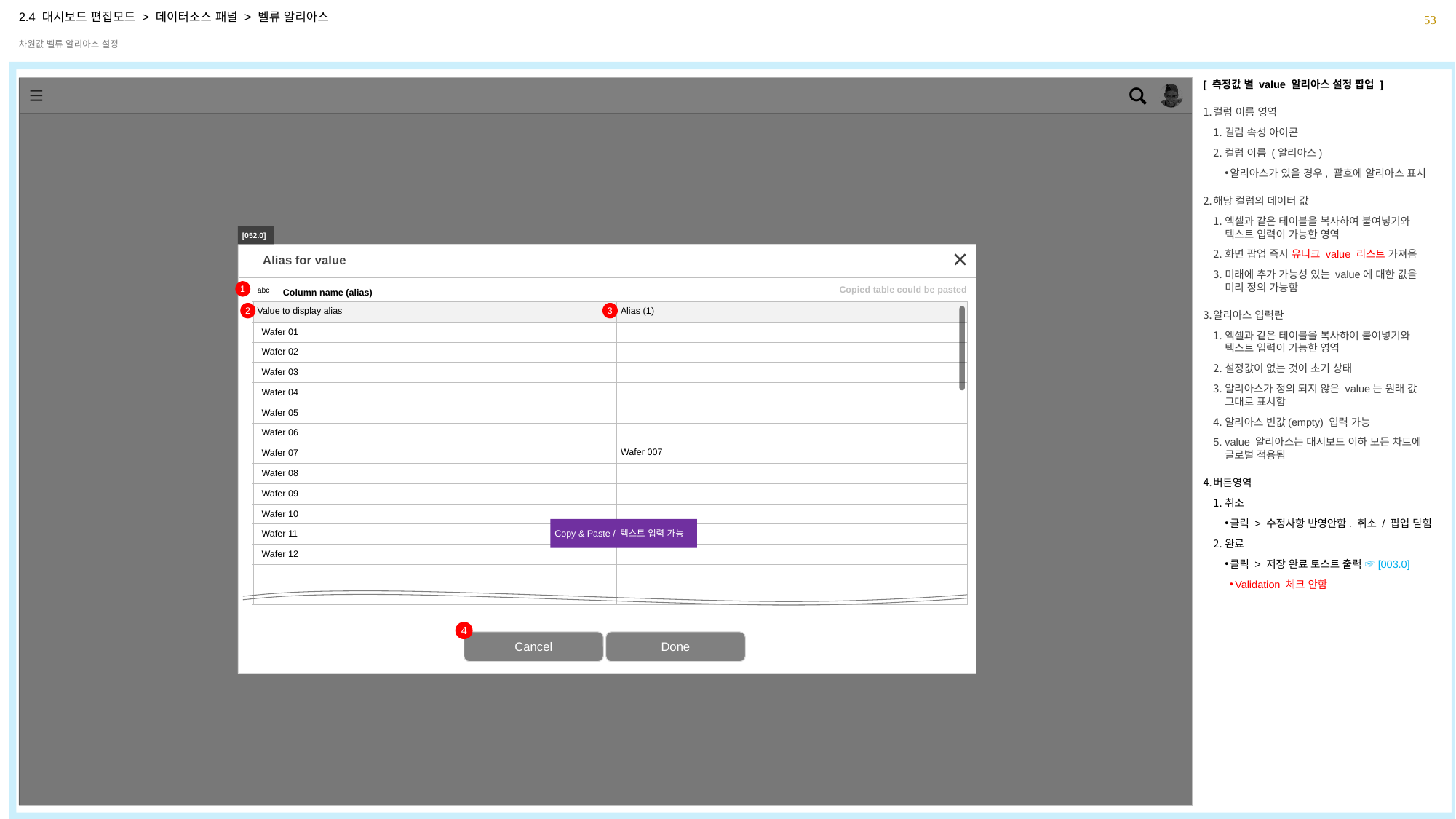

53
# 2.4 대시보드 편집모드 > 데이터소스 패널 > 벨류 알리아스
차원값 벨류 알리아스 설정

[ 측정값 별 value 알리아스 설정 팝업 ]
컬럼 이름 영역
컬럼 속성 아이콘
컬럼 이름 (알리아스)
알리아스가 있을 경우, 괄호에 알리아스 표시
해당 컬럼의 데이터 값
엑셀과 같은 테이블을 복사하여 붙여넣기와 텍스트 입력이 가능한 영역
화면 팝업 즉시 유니크 value 리스트 가져옴
미래에 추가 가능성 있는 value에 대한 값을 미리 정의 가능함
알리아스 입력란
엑셀과 같은 테이블을 복사하여 붙여넣기와 텍스트 입력이 가능한 영역
설정값이 없는 것이 초기 상태
알리아스가 정의 되지 않은 value는 원래 값 그대로 표시함
알리아스 빈값(empty) 입력 가능
value 알리아스는 대시보드 이하 모든 차트에 글로벌 적용됨
버튼영역
취소
클릭 > 수정사항 반영안함. 취소 / 팝업 닫힘
완료
클릭 > 저장 완료 토스트 출력 ☞[003.0]
Validation 체크 안함
[052.0]
Alias for value
 Column name (alias)
Copied table could be pasted
1
abc
| Value to display alias | Alias (1) |
| --- | --- |
| Wafer 01 |  |
| Wafer 02 |  |
| Wafer 03 |  |
| Wafer 04 |  |
| Wafer 05 |  |
| Wafer 06 |  |
| Wafer 07 | Wafer 007 |
| Wafer 08 |  |
| Wafer 09 |  |
| Wafer 10 |  |
| Wafer 11 |  |
| Wafer 12 |  |
|  |  |
|  |  |
2
3

Copy & Paste / 텍스트 입력 가능

4
Cancel
Done